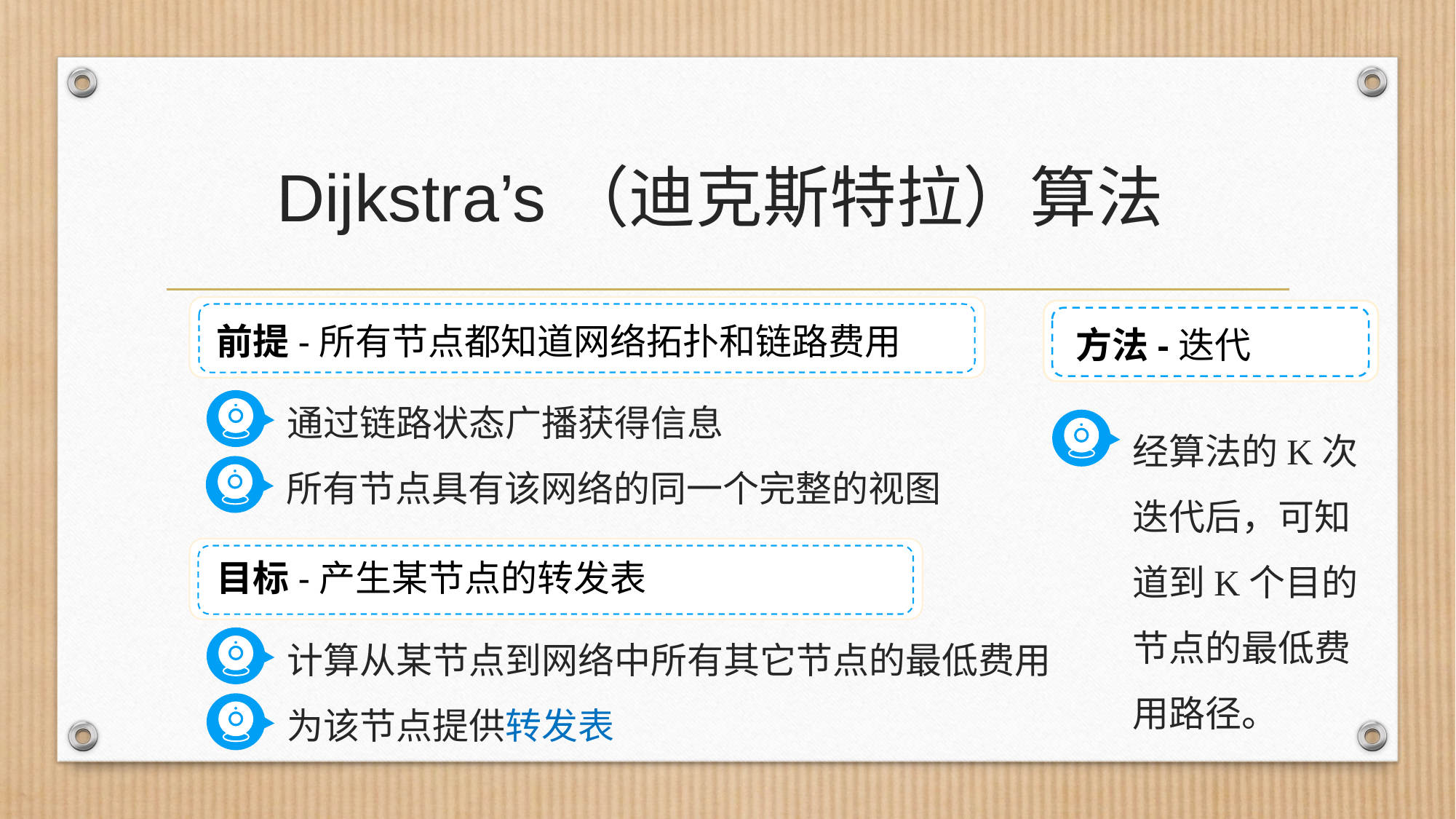

# Dijkstra’s（迪克斯特拉）算法

前提-所有节点都知道网络拓扑和链路费用

方法-迭代

通过链路状态广播获得信息
经算法的K次迭代后，可知道到K个目的节点的最低费用路径。

所有节点具有该网络的同一个完整的视图

目标-产生某节点的转发表

计算从某节点到网络中所有其它节点的最低费用

为该节点提供转发表